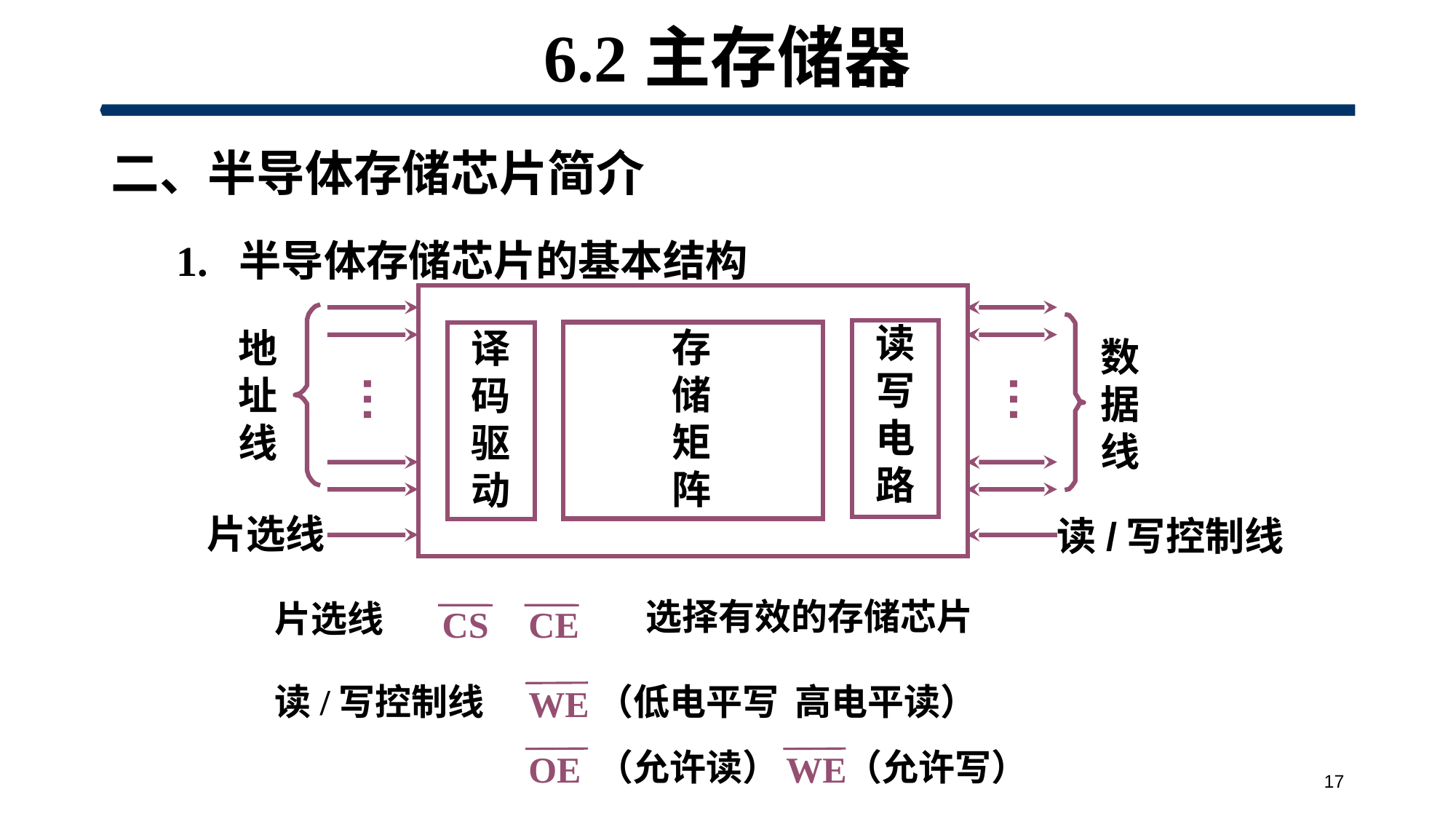

# 6.2主存储器
二、半导体存储芯片简介
 1.  半导体存储芯片的基本结构

读
写
电
路
存
储
矩
阵
译
码
驱
动

地
址
线

…

数
据
线

…

片选线

读/写控制线

选择有效的存储芯片
片选线
CS

CE

读/写控制线
（低电平写  高电平读）
WE

（允许读）
（允许写）
OE

WE

17